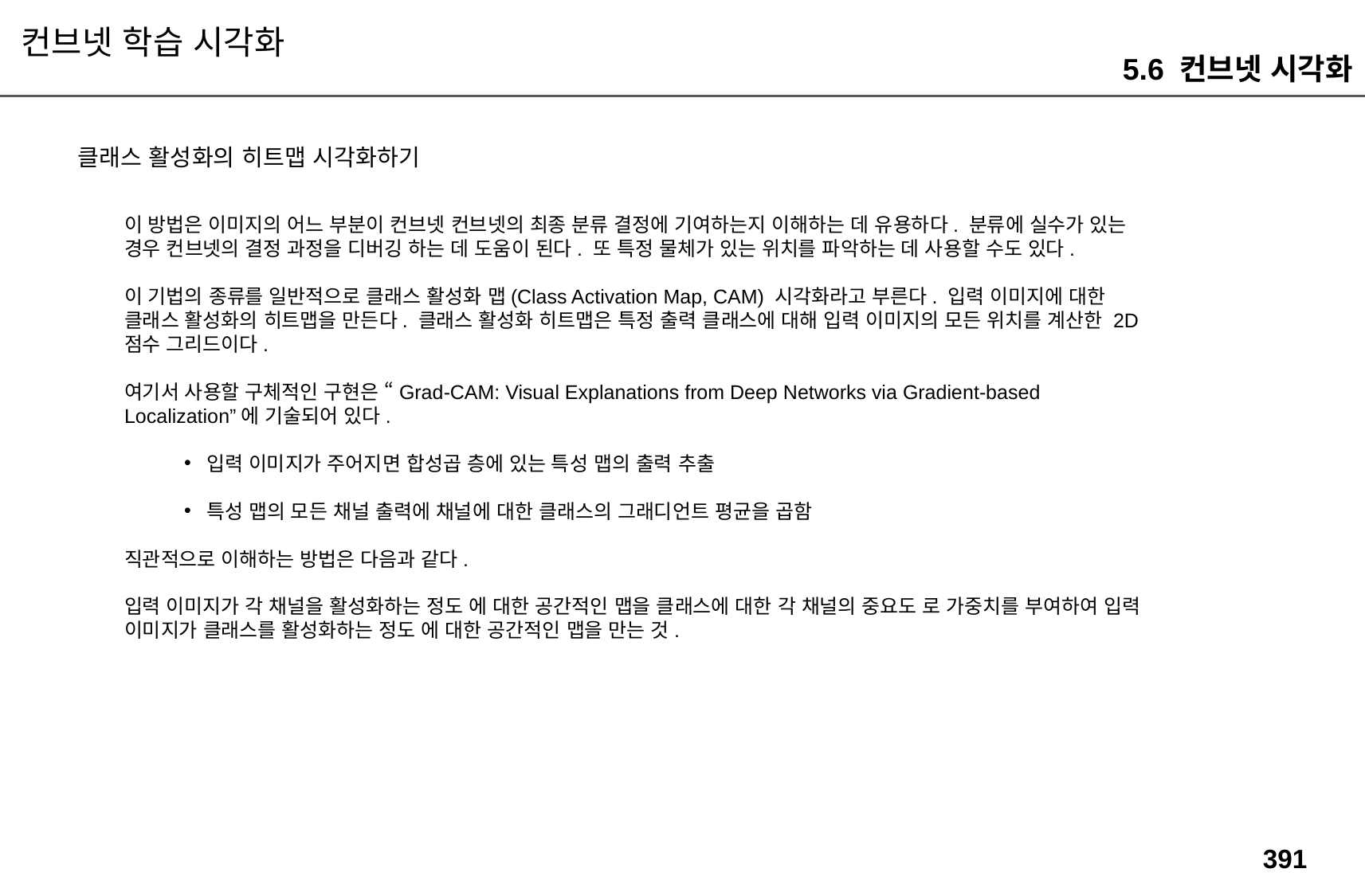

컨브넷 학습 시각화
5.6 컨브넷 시각화
클래스 활성화의 히트맵 시각화하기
이 방법은 이미지의 어느 부분이 컨브넷 컨브넷의 최종 분류 결정에 기여하는지 이해하는 데 유용하다. 분류에 실수가 있는 경우 컨브넷의 결정 과정을 디버깅 하는 데 도움이 된다. 또 특정 물체가 있는 위치를 파악하는 데 사용할 수도 있다.

이 기법의 종류를 일반적으로 클래스 활성화 맵(Class Activation Map, CAM) 시각화라고 부른다. 입력 이미지에 대한 클래스 활성화의 히트맵을 만든다. 클래스 활성화 히트맵은 특정 출력 클래스에 대해 입력 이미지의 모든 위치를 계산한 2D 점수 그리드이다.

여기서 사용할 구체적인 구현은 “Grad-CAM: Visual Explanations from Deep Networks via Gradient-based Localization”에 기술되어 있다.

입력 이미지가 주어지면 합성곱 층에 있는 특성 맵의 출력 추출

특성 맵의 모든 채널 출력에 채널에 대한 클래스의 그래디언트 평균을 곱함

직관적으로 이해하는 방법은 다음과 같다.

입력 이미지가 각 채널을 활성화하는 정도 에 대한 공간적인 맵을 클래스에 대한 각 채널의 중요도 로 가중치를 부여하여 입력 이미지가 클래스를 활성화하는 정도 에 대한 공간적인 맵을 만는 것.